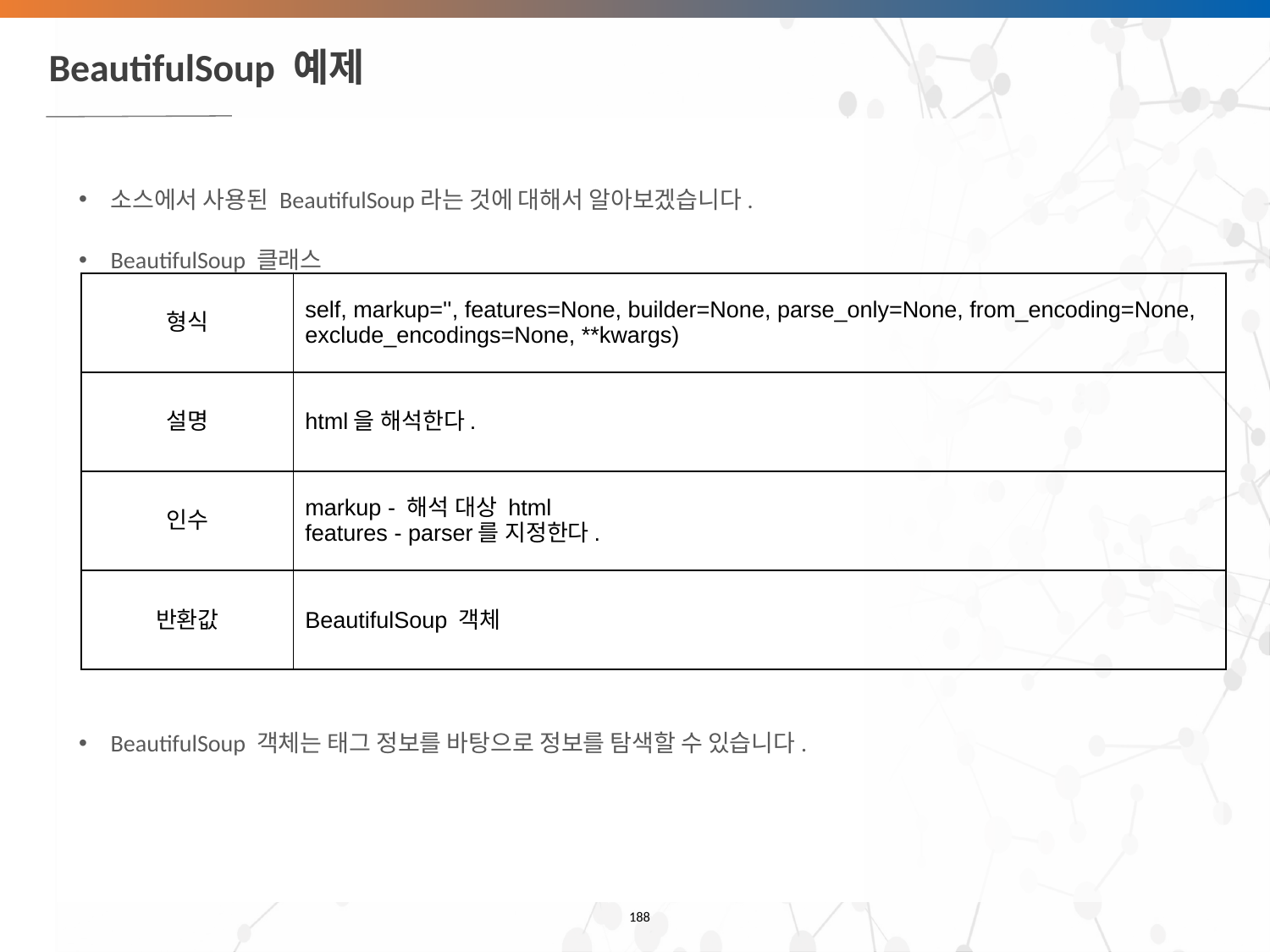

# BeautifulSoup 예제
소스에서 사용된 BeautifulSoup라는 것에 대해서 알아보겠습니다.
BeautifulSoup 클래스

BeautifulSoup 객체는 태그 정보를 바탕으로 정보를 탐색할 수 있습니다.

| 형식 | self, markup='', features=None, builder=None, parse\_only=None, from\_encoding=None, exclude\_encodings=None, \*\*kwargs) |
| --- | --- |
| 설명 | html을 해석한다. |
| 인수 | markup - 해석 대상 html features - parser를 지정한다. |
| 반환값 | BeautifulSoup 객체 |
188